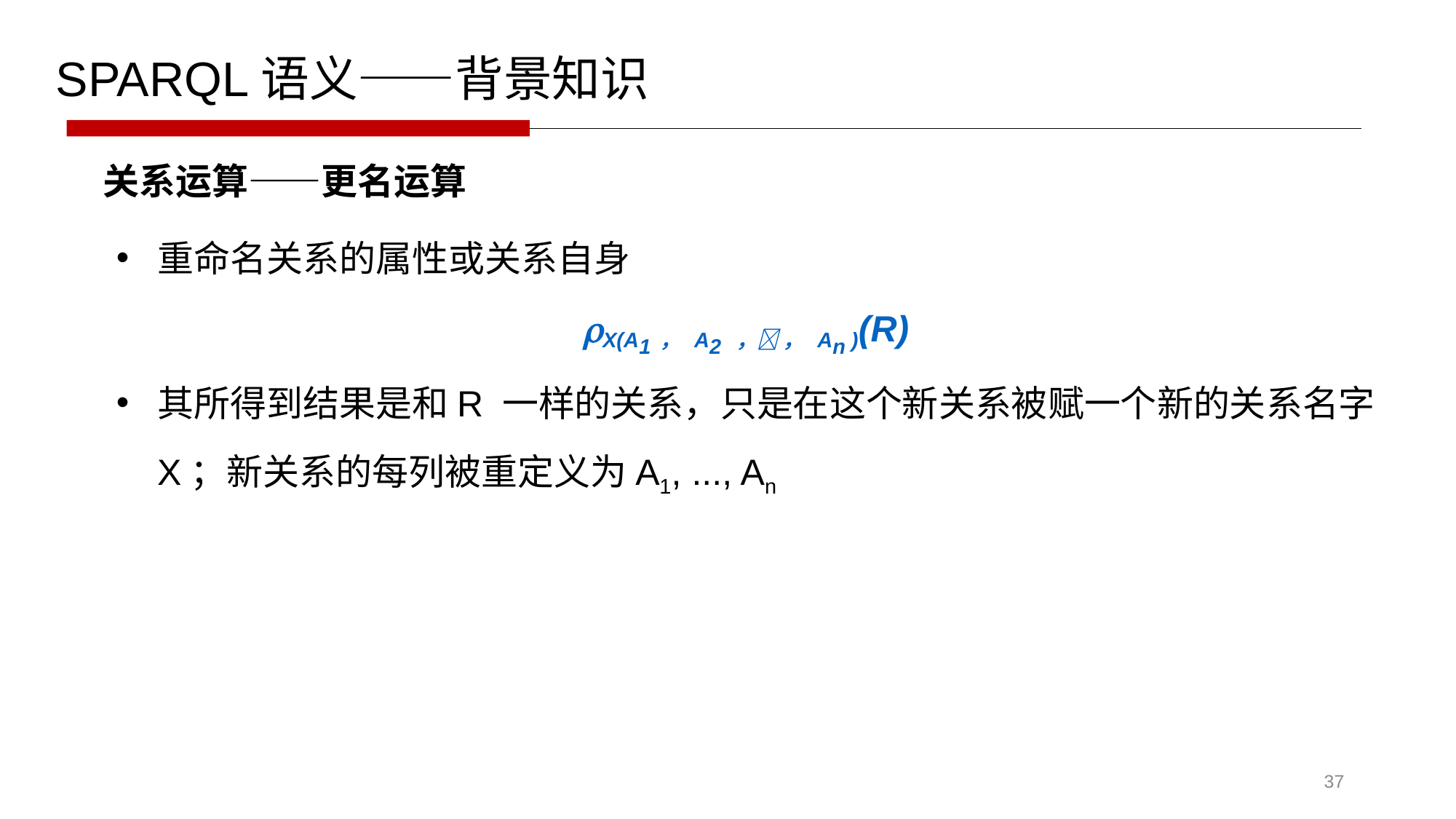

SPARQL语义——背景知识

关系运算——更名运算
重命名关系的属性或关系自身
ρX(A1， A2 ，… ， An )(R)
其所得到结果是和R 一样的关系，只是在这个新关系被赋一个新的关系名字X；新关系的每列被重定义为A1, ..., An
37